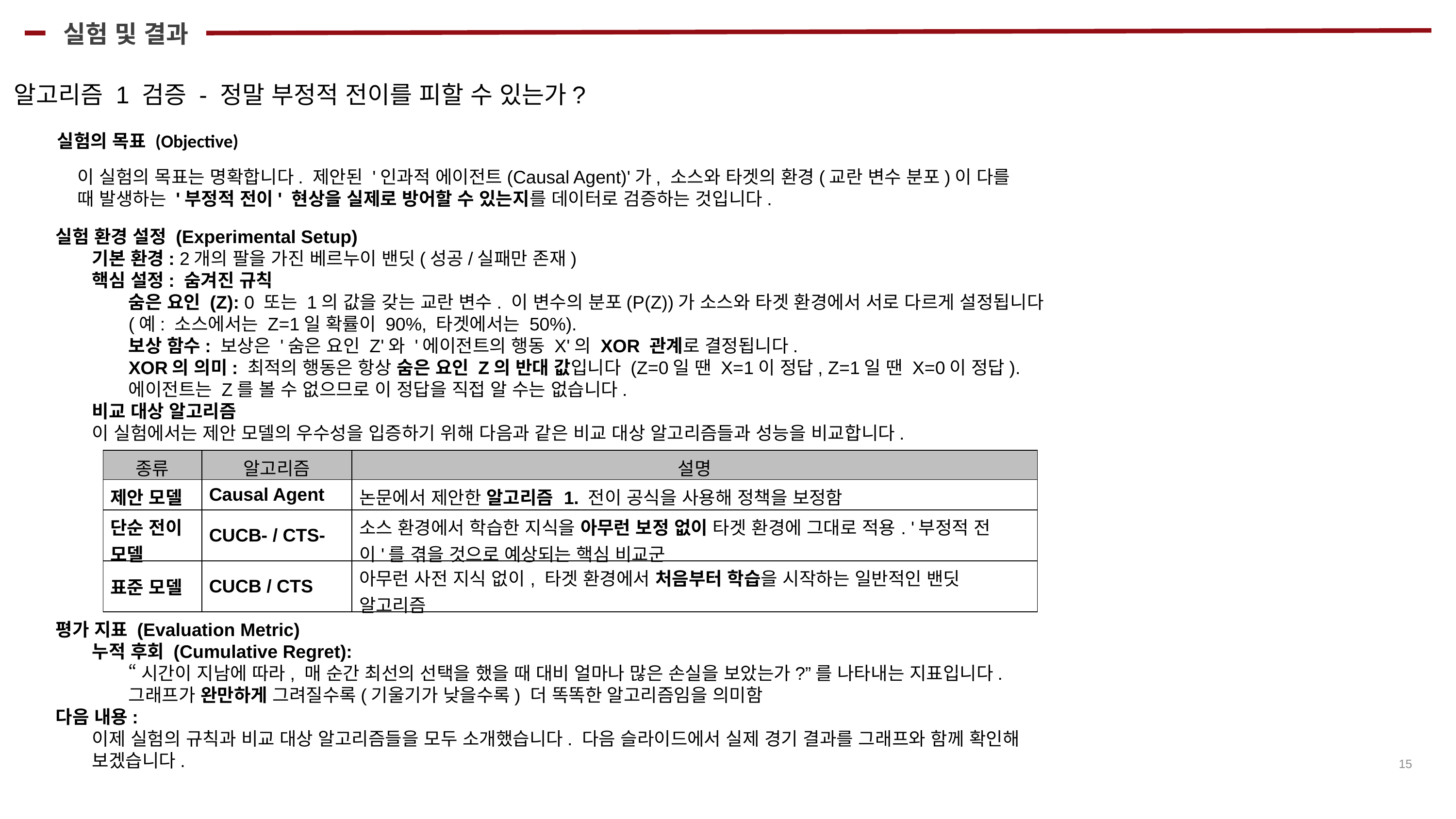

실험 및 결과
알고리즘 1 검증 - 정말 부정적 전이를 피할 수 있는가?
실험의 목표 (Objective)
이 실험의 목표는 명확합니다. 제안된 '인과적 에이전트(Causal Agent)'가, 소스와 타겟의 환경(교란 변수 분포)이 다를 때 발생하는 '부정적 전이' 현상을 실제로 방어할 수 있는지를 데이터로 검증하는 것입니다.
실험 환경 설정 (Experimental Setup)
기본 환경: 2개의 팔을 가진 베르누이 밴딧(성공/실패만 존재)
핵심 설정: 숨겨진 규칙
숨은 요인 (Z): 0 또는 1의 값을 갖는 교란 변수. 이 변수의 분포(P(Z))가 소스와 타겟 환경에서 서로 다르게 설정됩니다 (예: 소스에서는 Z=1일 확률이 90%, 타겟에서는 50%).
보상 함수: 보상은 '숨은 요인 Z'와 '에이전트의 행동 X'의 XOR 관계로 결정됩니다.
XOR의 의미: 최적의 행동은 항상 숨은 요인 Z의 반대 값입니다 (Z=0일 땐 X=1이 정답, Z=1일 땐 X=0이 정답). 에이전트는 Z를 볼 수 없으므로 이 정답을 직접 알 수는 없습니다.
비교 대상 알고리즘
이 실험에서는 제안 모델의 우수성을 입증하기 위해 다음과 같은 비교 대상 알고리즘들과 성능을 비교합니다.

평가 지표 (Evaluation Metric)
누적 후회 (Cumulative Regret):
“시간이 지남에 따라, 매 순간 최선의 선택을 했을 때 대비 얼마나 많은 손실을 보았는가?”를 나타내는 지표입니다.
그래프가 완만하게 그려질수록(기울기가 낮을수록) 더 똑똑한 알고리즘임을 의미함
다음 내용:
이제 실험의 규칙과 비교 대상 알고리즘들을 모두 소개했습니다. 다음 슬라이드에서 실제 경기 결과를 그래프와 함께 확인해 보겠습니다.
| 종류 | 알고리즘 | 설명 |
| --- | --- | --- |
| 제안 모델 | Causal Agent | 논문에서 제안한 알고리즘 1. 전이 공식을 사용해 정책을 보정함 |
| 단순 전이 모델 | CUCB- / CTS- | 소스 환경에서 학습한 지식을 아무런 보정 없이 타겟 환경에 그대로 적용. '부정적 전이'를 겪을 것으로 예상되는 핵심 비교군 |
| 표준 모델 | CUCB / CTS | 아무런 사전 지식 없이, 타겟 환경에서 처음부터 학습을 시작하는 일반적인 밴딧 알고리즘 |
15